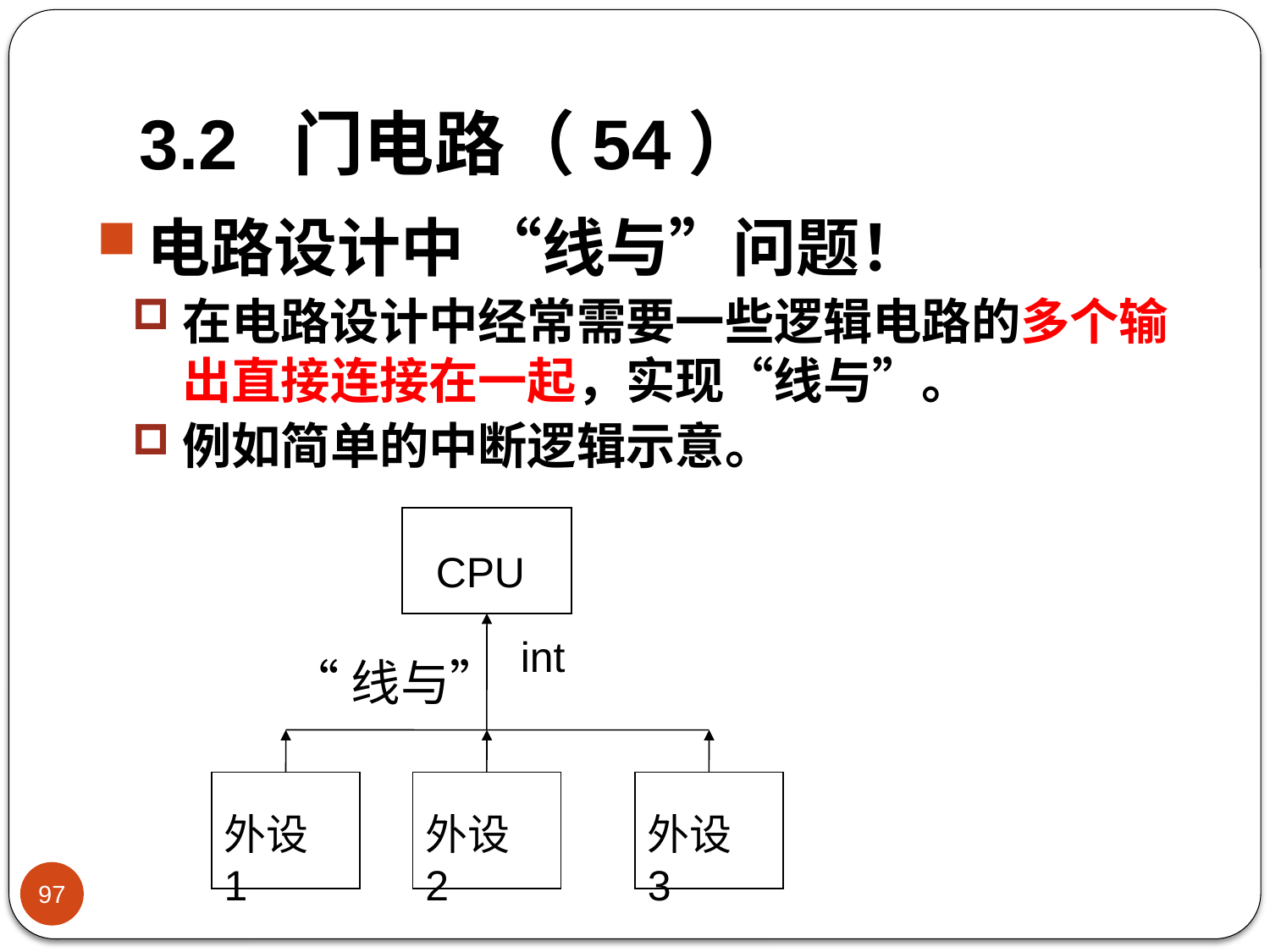

# 3.2  门电路（54）
电路设计中 “线与”问题！
在电路设计中经常需要一些逻辑电路的多个输出直接连接在一起，实现“线与”。
例如简单的中断逻辑示意。

CPU

int
“线与”

外设1

外设2

外设3
97